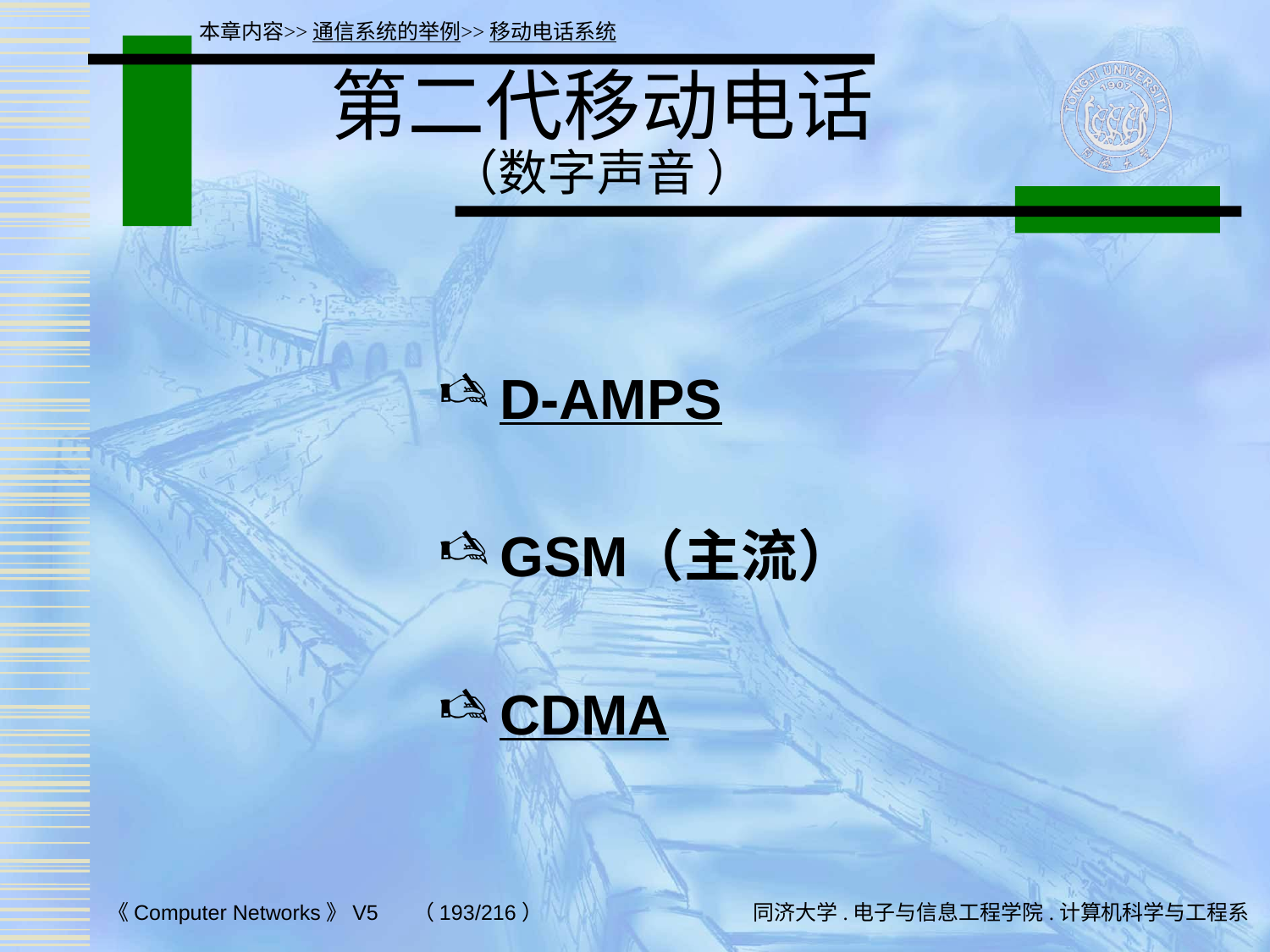

本章内容>>通信系统的举例>>移动电话系统
# 第二代移动电话 （数字声音 ）
D-AMPS

GSM（主流）

CDMA